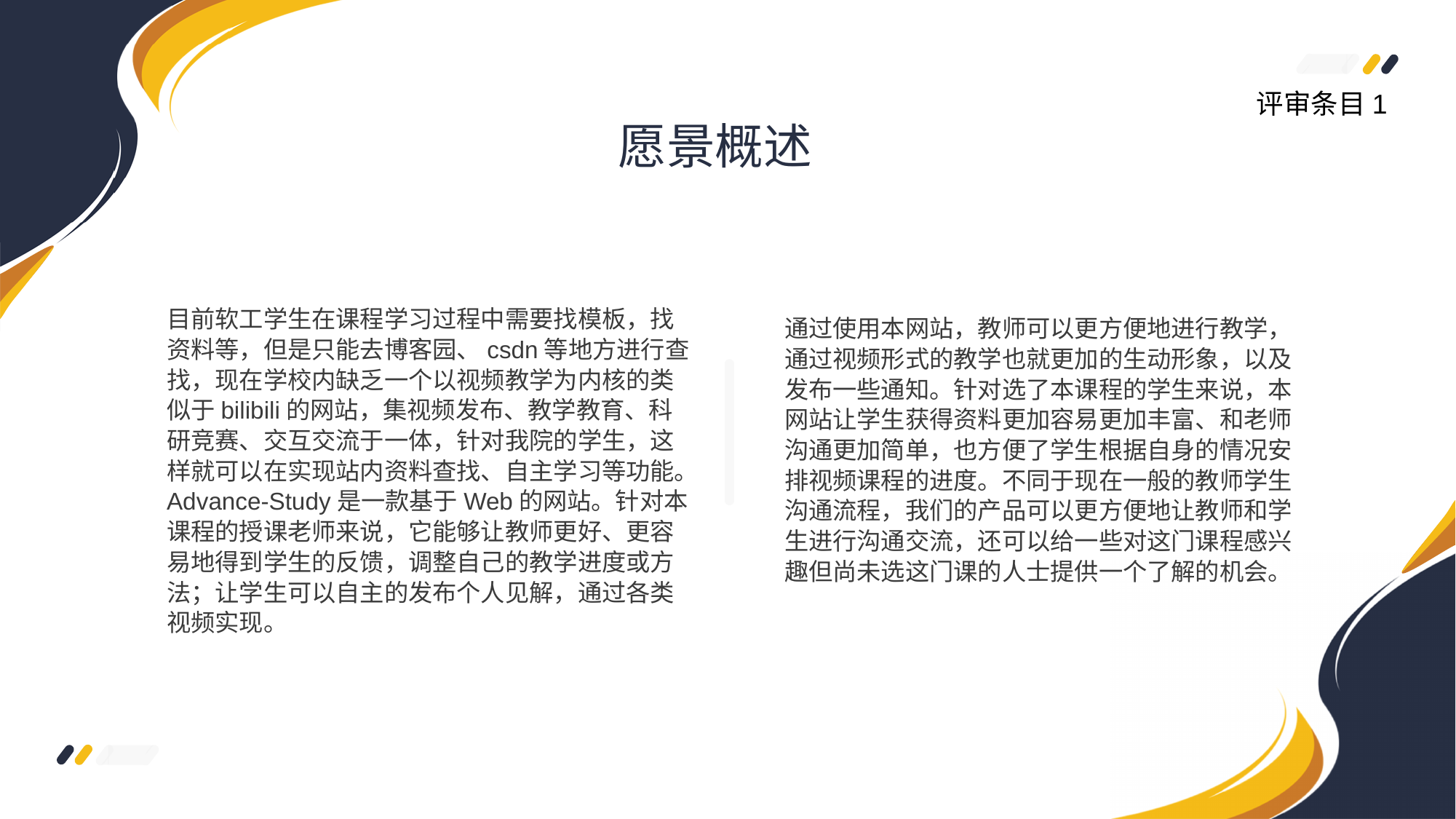

评审条目1
愿景概述
目前软工学生在课程学习过程中需要找模板，找资料等，但是只能去博客园、csdn等地方进行查找，现在学校内缺乏一个以视频教学为内核的类似于bilibili的网站，集视频发布、教学教育、科研竞赛、交互交流于一体，针对我院的学生，这样就可以在实现站内资料查找、自主学习等功能。Advance-Study是一款基于Web的网站。针对本课程的授课老师来说，它能够让教师更好、更容易地得到学生的反馈，调整自己的教学进度或方法；让学生可以自主的发布个人见解，通过各类视频实现。
通过使用本网站，教师可以更方便地进行教学，通过视频形式的教学也就更加的生动形象，以及发布一些通知。针对选了本课程的学生来说，本网站让学生获得资料更加容易更加丰富、和老师沟通更加简单，也方便了学生根据自身的情况安排视频课程的进度。不同于现在一般的教师学生沟通流程，我们的产品可以更方便地让教师和学生进行沟通交流，还可以给一些对这门课程感兴趣但尚未选这门课的人士提供一个了解的机会。